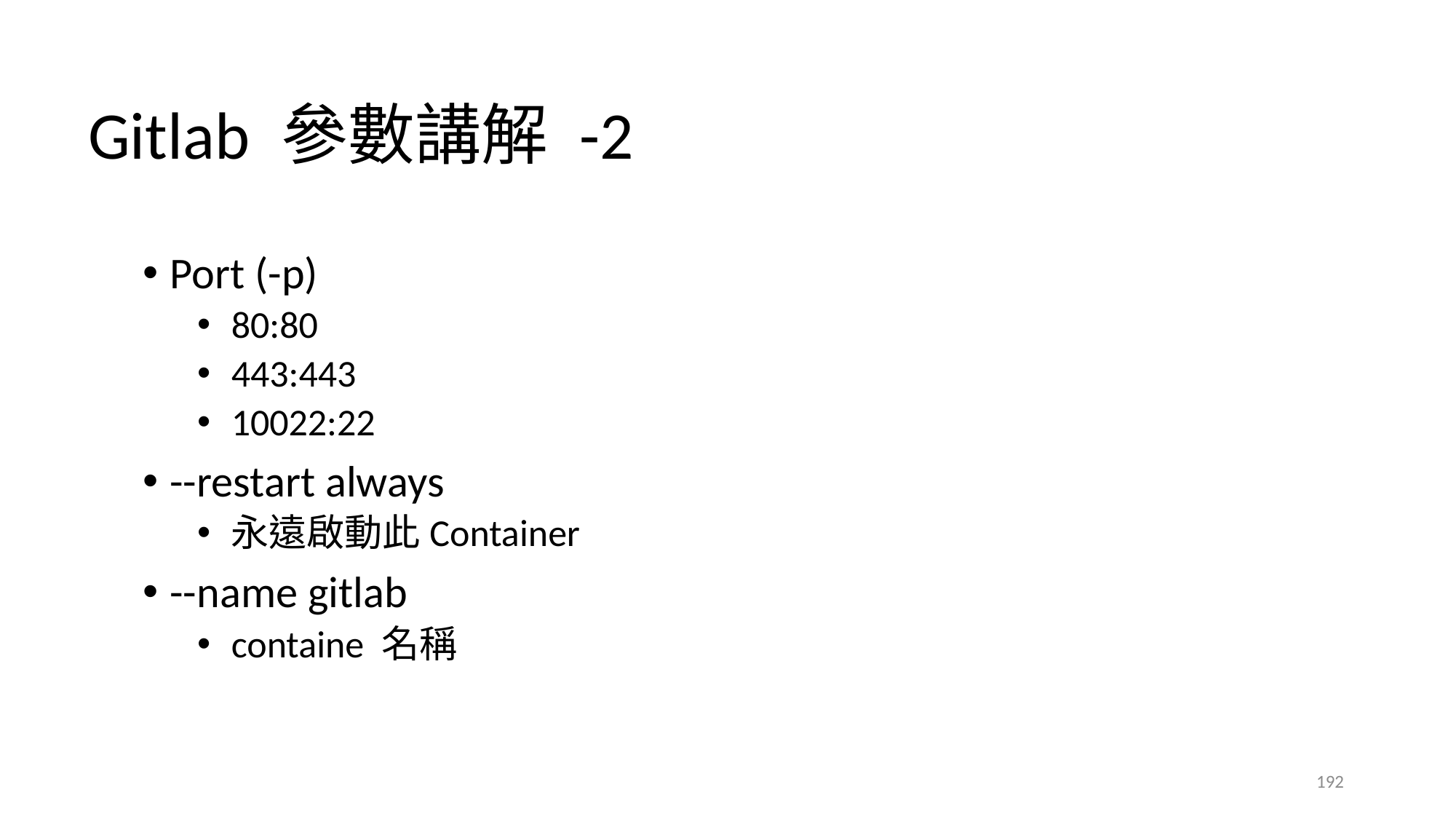

# Gitlab 參數講解 -2
2021/4/21
Port (-p)
80:80
443:443
10022:22
--restart always
永遠啟動此Container
--name gitlab
containe 名稱
192